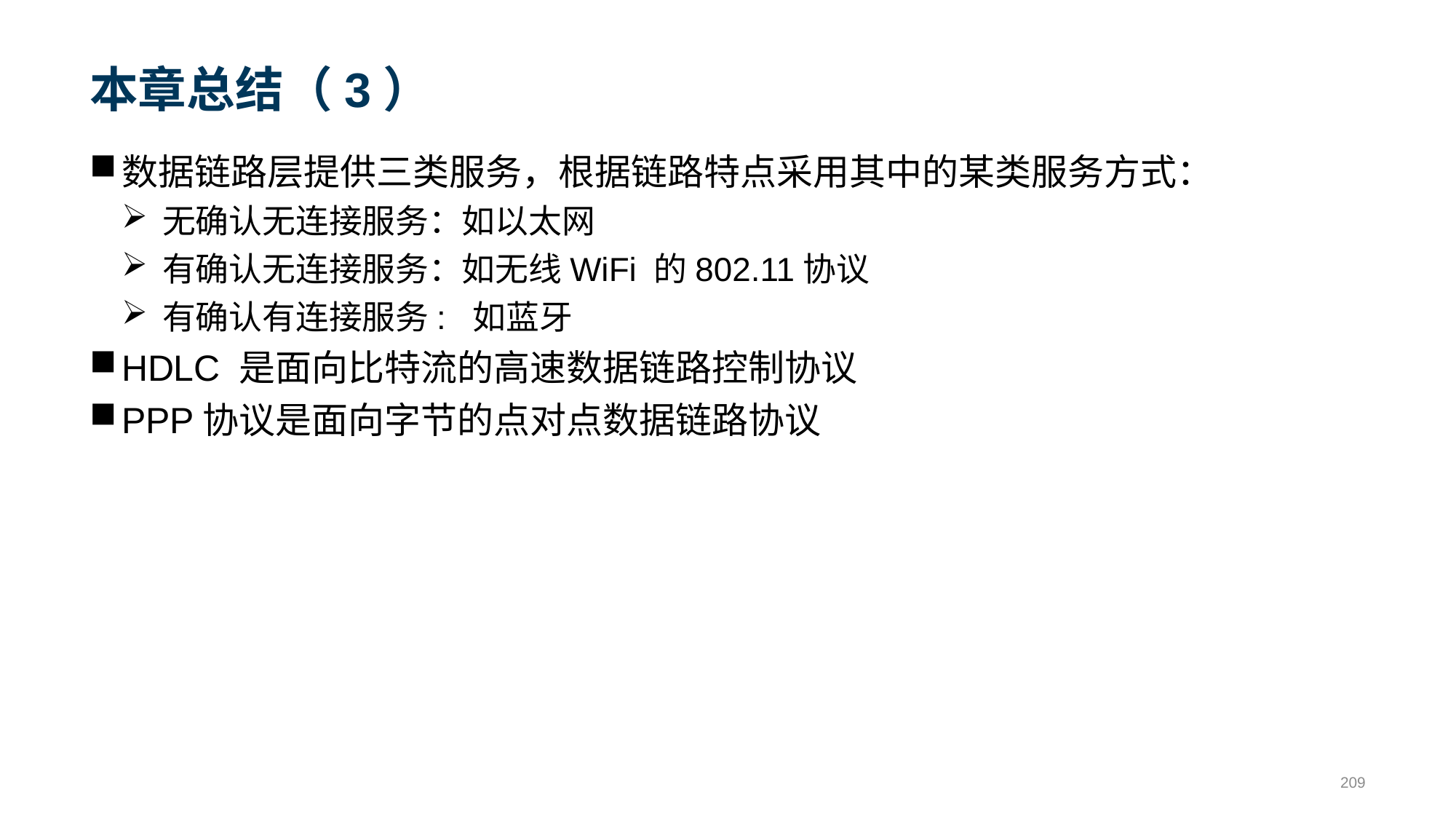

# 本章总结（3）
数据链路层提供三类服务，根据链路特点采用其中的某类服务方式：
无确认无连接服务：如以太网
有确认无连接服务：如无线WiFi 的802.11协议
有确认有连接服务:  如蓝牙
HDLC 是面向比特流的高速数据链路控制协议
PPP协议是面向字节的点对点数据链路协议
209